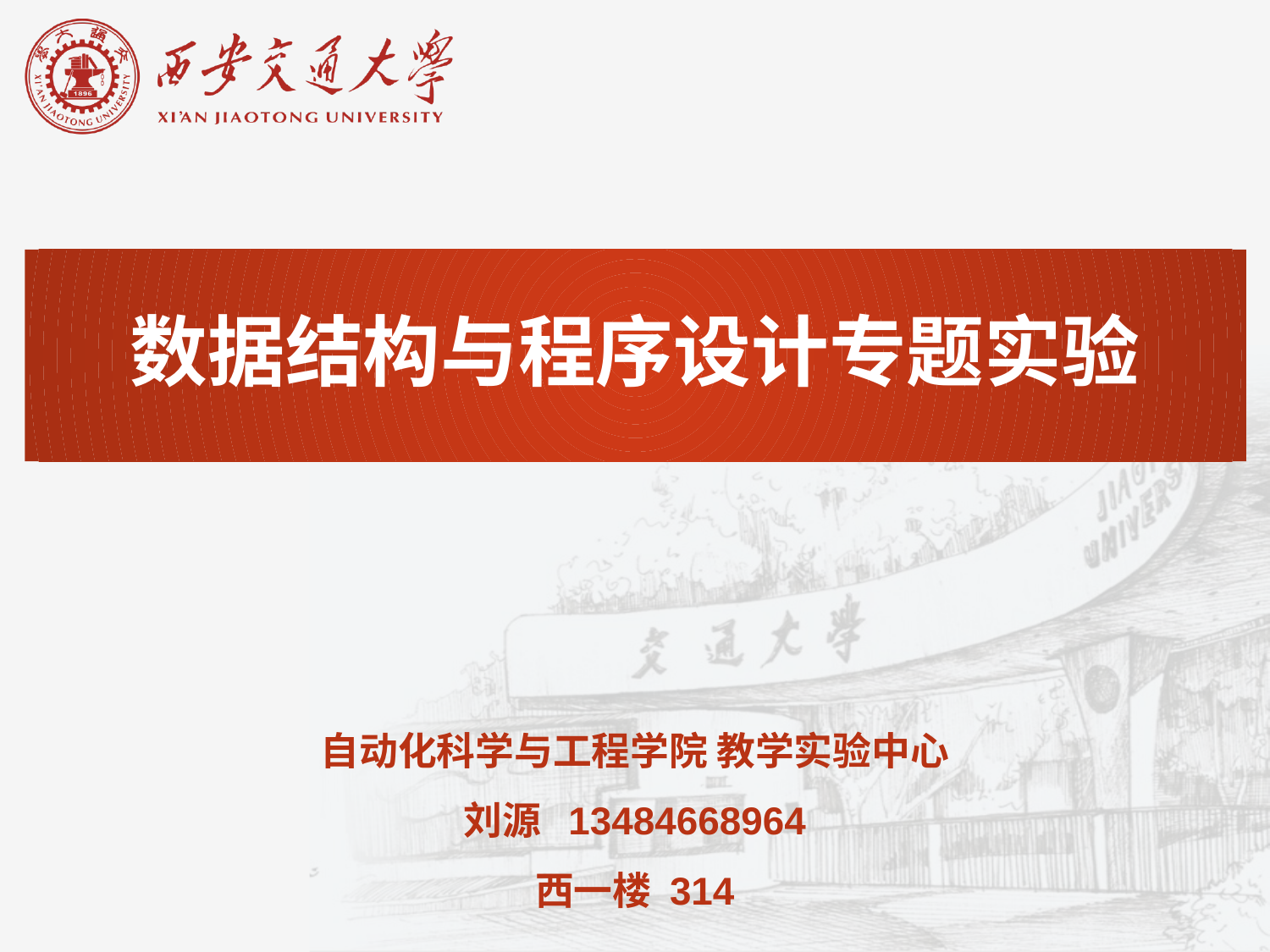

数据结构与程序设计专题实验
自动化科学与工程学院 教学实验中心
刘源  13484668964
西一楼 314